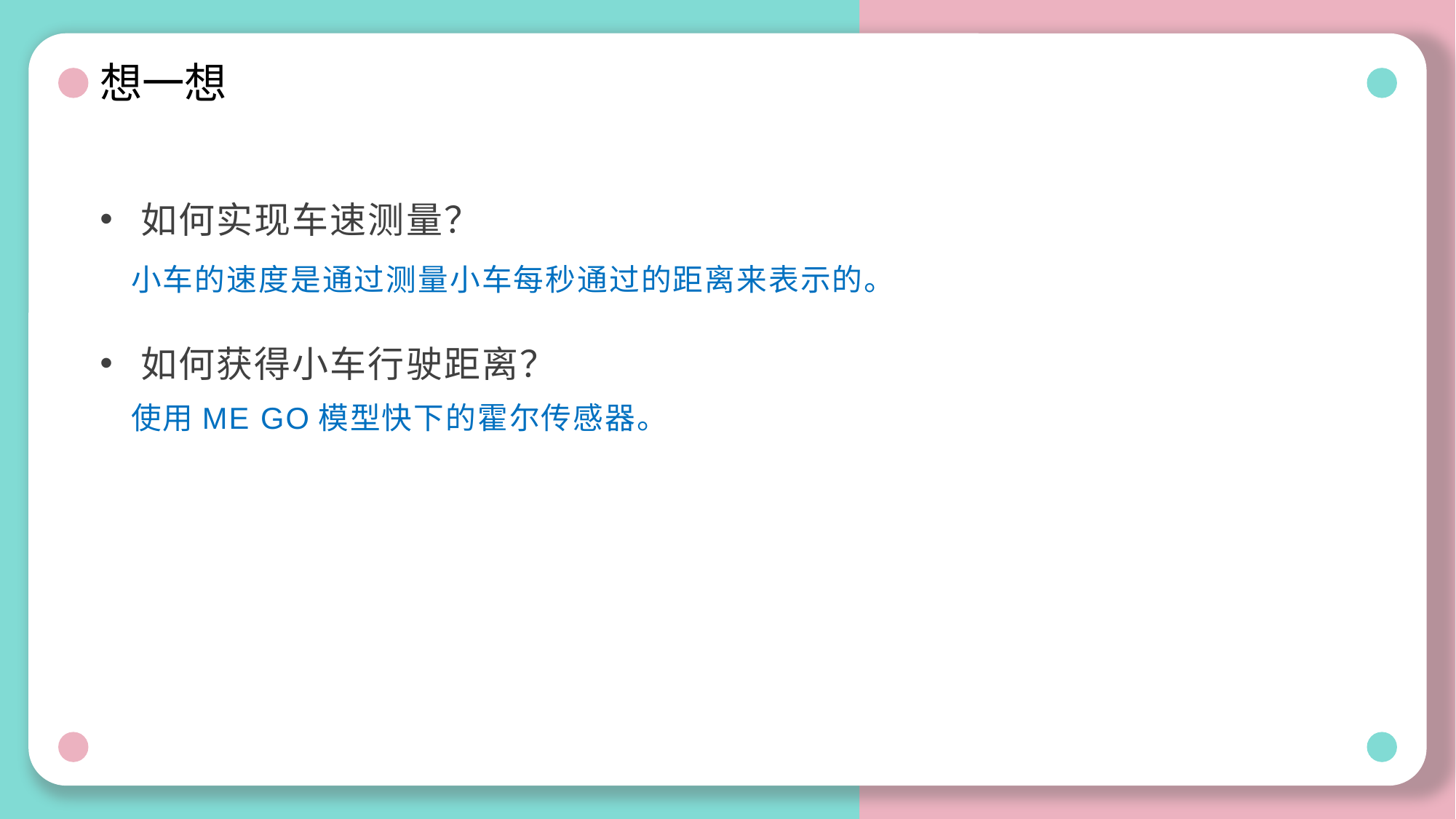

# 想一想
如何实现车速测量？

如何获得小车行驶距离？
小车的速度是通过测量小车每秒通过的距离来表示的。
使用ME GO模型快下的霍尔传感器。